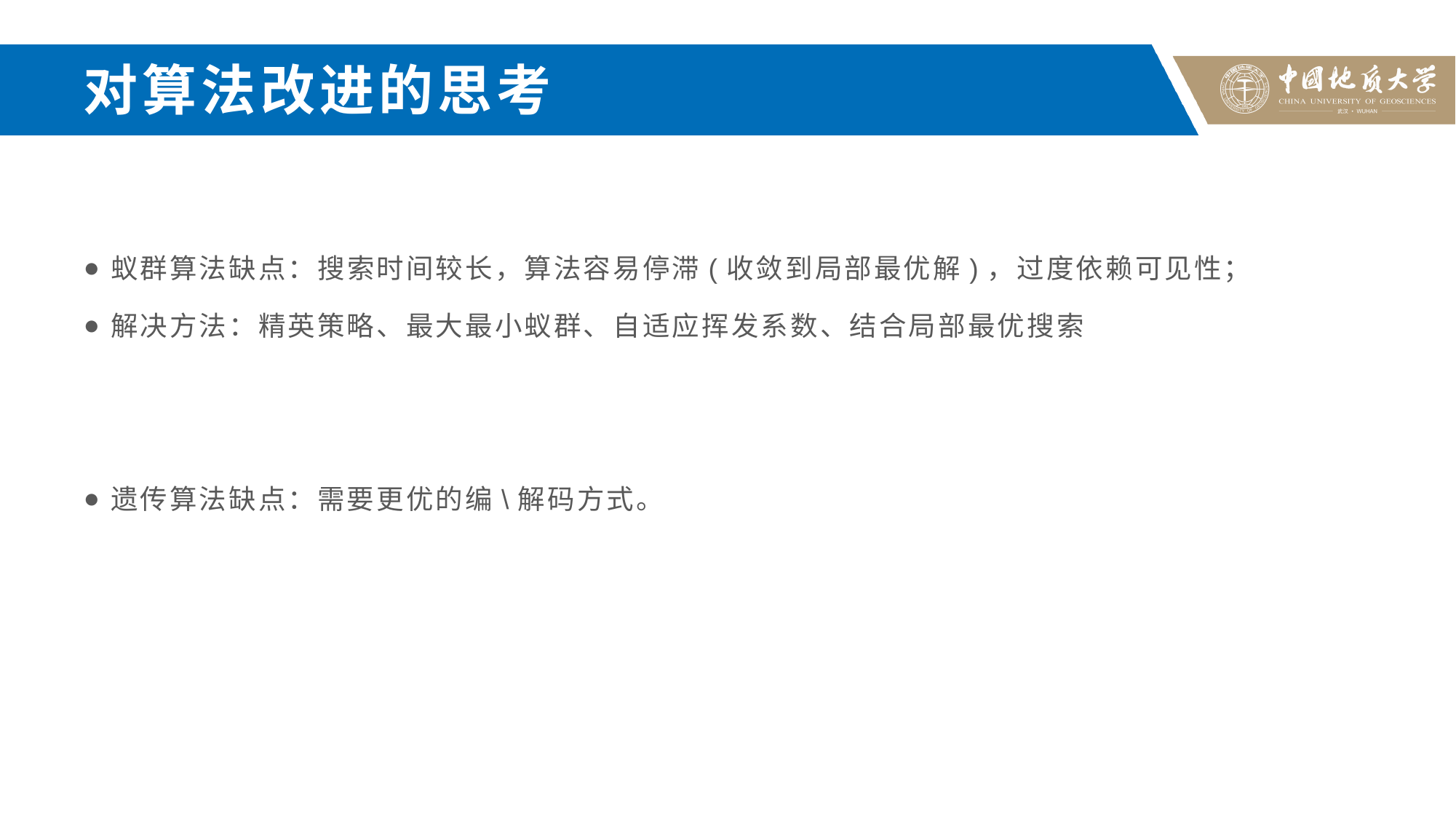

# 对算法改进的思考
蚁群算法缺点：搜索时间较长，算法容易停滞(收敛到局部最优解)，过度依赖可见性；
解决方法：精英策略、最大最小蚁群、自适应挥发系数、结合局部最优搜索

遗传算法缺点：需要更优的编\解码方式。